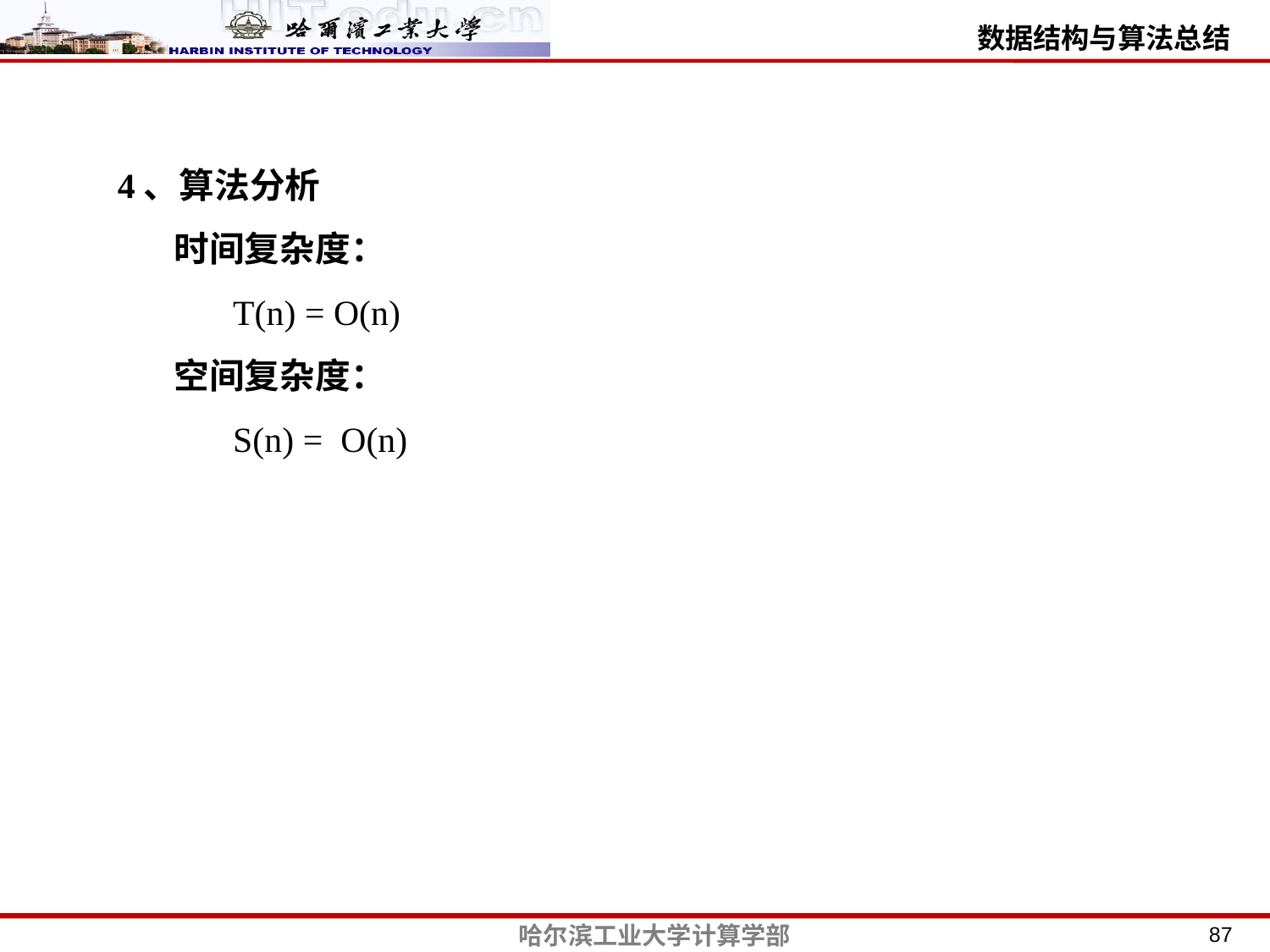

4、算法分析
      时间复杂度：
             T(n) = O(n)
      空间复杂度：
             S(n) =  O(n)